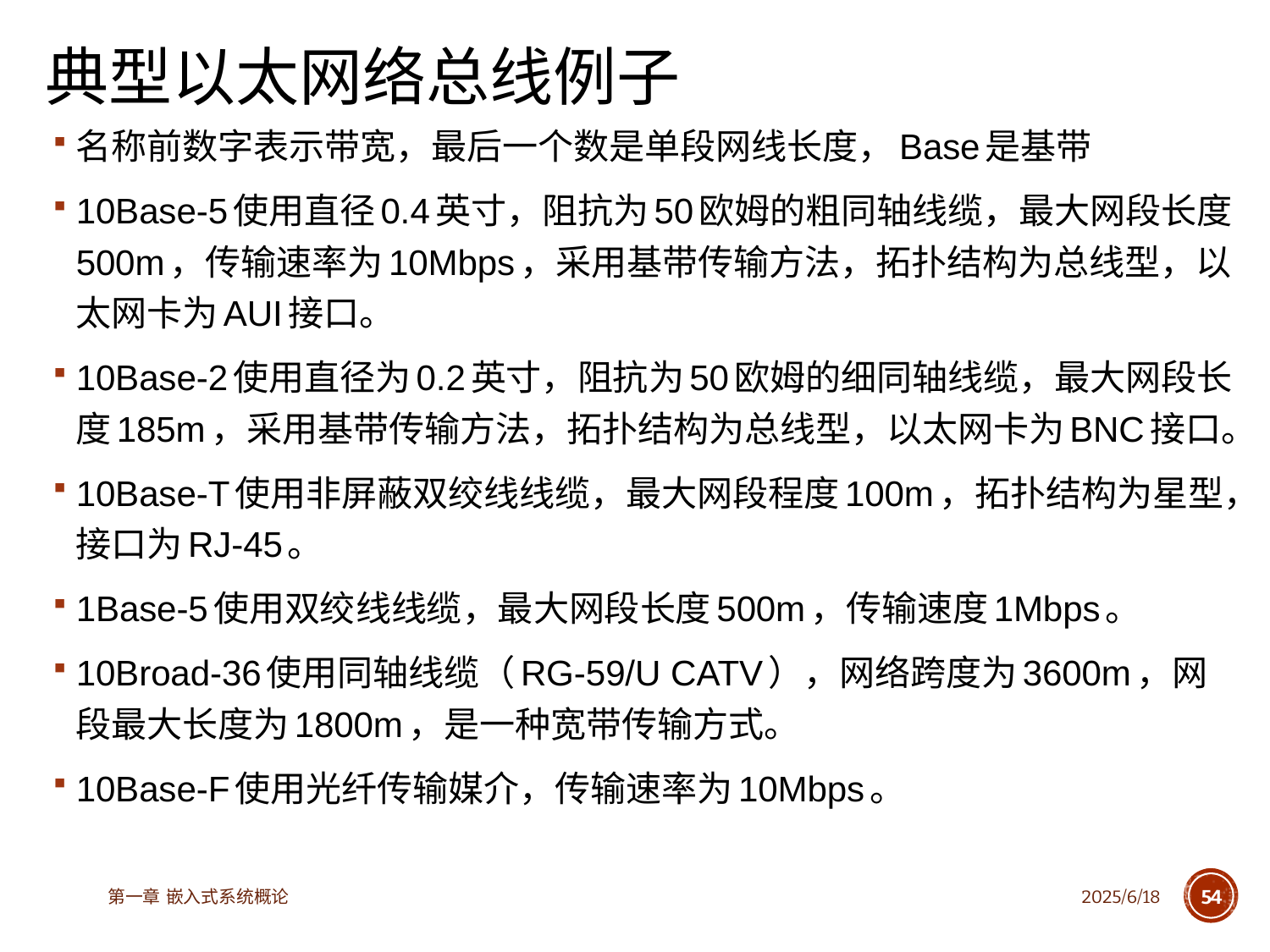

# 典型以太网络总线例子
名称前数字表示带宽，最后一个数是单段网线长度，Base是基带
10Base-5使用直径0.4英寸，阻抗为50欧姆的粗同轴线缆，最大网段长度500m，传输速率为10Mbps，采用基带传输方法，拓扑结构为总线型，以太网卡为AUI接口。
10Base-2使用直径为0.2英寸，阻抗为50欧姆的细同轴线缆，最大网段长度185m，采用基带传输方法，拓扑结构为总线型，以太网卡为BNC接口。
10Base-T使用非屏蔽双绞线线缆，最大网段程度100m，拓扑结构为星型，接口为RJ-45。
1Base-5使用双绞线线缆，最大网段长度500m，传输速度1Mbps。
10Broad-36使用同轴线缆（RG-59/U CATV），网络跨度为3600m，网段最大长度为1800m，是一种宽带传输方式。
10Base-F使用光纤传输媒介，传输速率为10Mbps。
第一章 嵌入式系统概论
2025/6/18
54